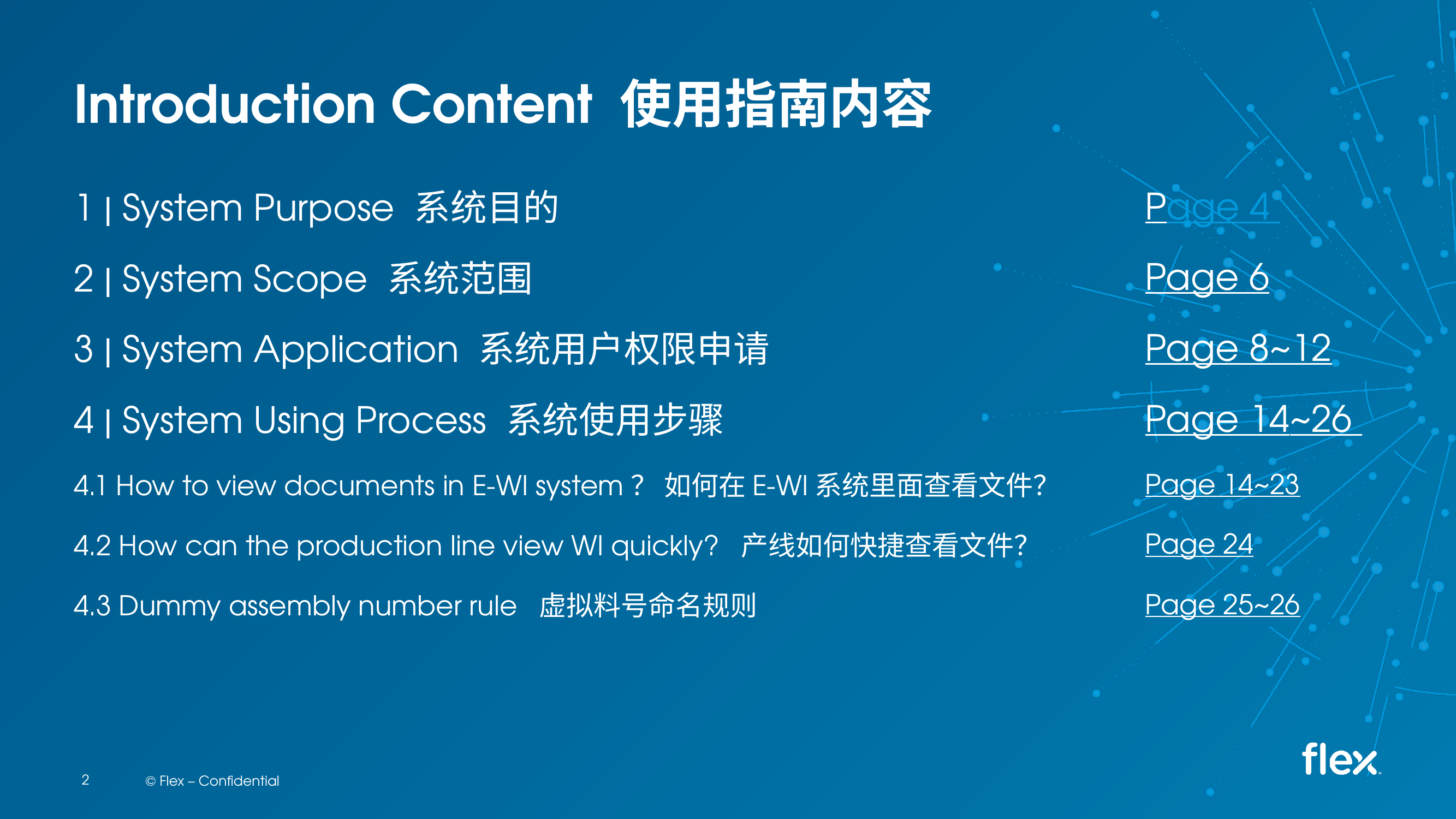

# Introduction Content 使用指南内容
Page 4
Page 6
Page 8~12
Page 14~26
Page 14~23
Page 24
Page 25~26
1 | System Purpose 系统目的
2 | System Scope 系统范围
3 | System Application 系统用户权限申请
4 | System Using Process 系统使用步骤
4.1 How to view documents in E-WI system？ 如何在E-WI系统里面查看文件？
4.2 How can the production line view WI quickly?  产线如何快捷查看文件？
4.3 Dummy assembly number rule  虚拟料号命名规则
2